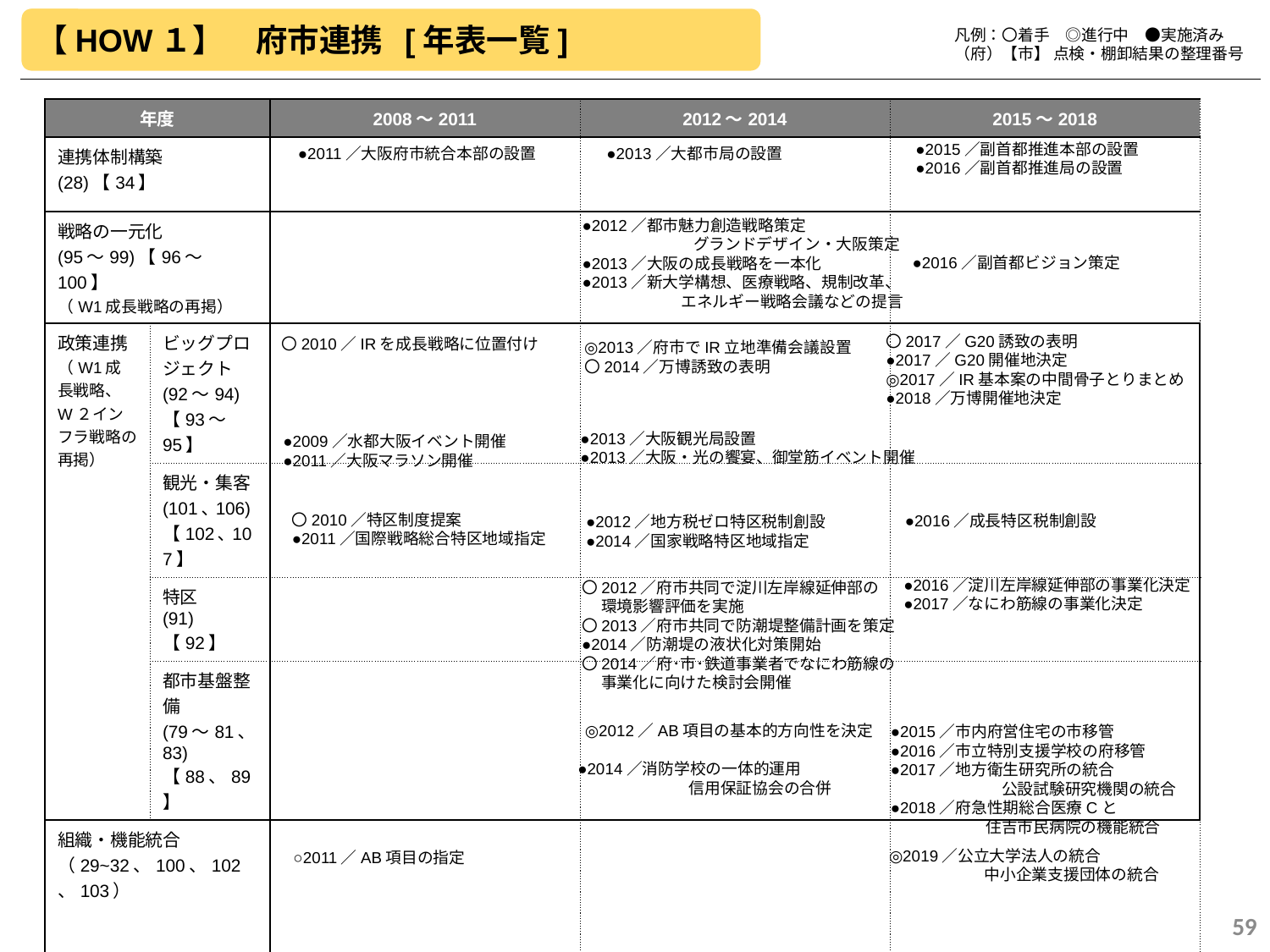

【HOW１】　府市連携  [年表一覧]
　　　　凡例：〇着手　◎進行中　●実施済み
　　　　（府）【市】 点検・棚卸結果の整理番号
| 年度 |  | 2008～2011 | 2012～2014 | 2015～2018 |
| --- | --- | --- | --- | --- |
| 連携体制構築 (28)【34】 |  |  |  |  |
| 戦略の一元化 (95～99)【96～100】 （W1成長戦略の再掲） |  |  |  |  |
| 政策連携 （W1成長戦略、W２インフラ戦略の再掲） | ビッグプロジェクト (92～94) 【93～95】 |  |  |  |
|  | 観光・集客 (101､106) 【102､107】 |  |  |  |
|  | 特区 (91)【92】 |  |  |  |
|  | 都市基盤整備 (79～81､83) 【88、89】 |  |  |  |
| 組織・機能統合 （29~32、100、102、103） |  |  |  |  |
●2015／副首都推進本部の設置
●2016／副首都推進局の設置
●2013／大都市局の設置
●2011／大阪府市統合本部の設置
●2012／都市魅力創造戦略策定
　　　　　　　グランドデザイン・大阪策定
●2013／大阪の成長戦略を一本化
●2013／新大学構想、医療戦略、規制改革、
　　　　　　 エネルギー戦略会議などの提言
●2016／副首都ビジョン策定
〇2017／G20誘致の表明
●2017／G20開催地決定
◎2017／IR基本案の中間骨子とりまとめ
●2018／万博開催地決定
〇2010／IRを成長戦略に位置付け
◎2013／府市でIR立地準備会議設置
〇2014／万博誘致の表明
●2013／大阪観光局設置
●2013／大阪・光の饗宴、御堂筋イベント開催
●2009／水都大阪イベント開催
●2011／大阪マラソン開催
〇2010／特区制度提案
●2011／国際戦略総合特区地域指定
●2016／成長特区税制創設
●2012／地方税ゼロ特区税制創設
●2014／国家戦略特区地域指定
●2016／淀川左岸線延伸部の事業化決定
●2017／なにわ筋線の事業化決定
〇2012／府市共同で淀川左岸線延伸部の
　 環境影響評価を実施
〇2013／府市共同で防潮堤整備計画を策定
●2014／防潮堤の液状化対策開始
〇2014／府･市･鉄道事業者でなにわ筋線の
　 事業化に向けた検討会開催
◎2012／AB項目の基本的方向性を決定
●2015／市内府営住宅の市移管
●2016／市立特別支援学校の府移管
●2017／地方衛生研究所の統合
　　　　　　　公設試験研究機関の統合
●2018／府急性期総合医療Cと
　　　　　　住吉市民病院の機能統合
●2014／消防学校の一体的運用
　　　　　　　信用保証協会の合併
◎2019／公立大学法人の統合
　　　　　　中小企業支援団体の統合
○2011／AB項目の指定
59